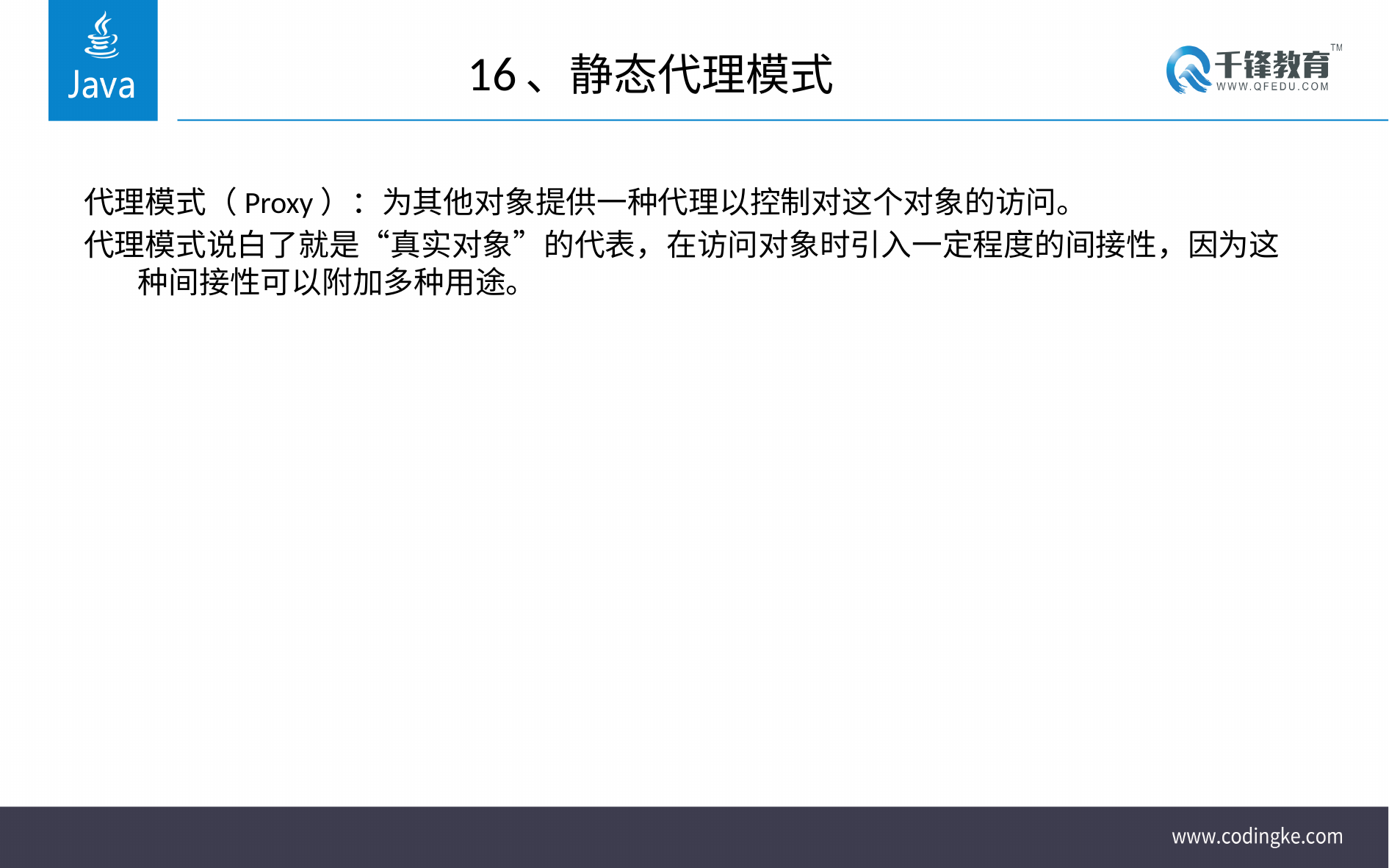

# 16、静态代理模式
代理模式（Proxy）：为其他对象提供一种代理以控制对这个对象的访问。
代理模式说白了就是“真实对象”的代表，在访问对象时引入一定程度的间接性，因为这种间接性可以附加多种用途。